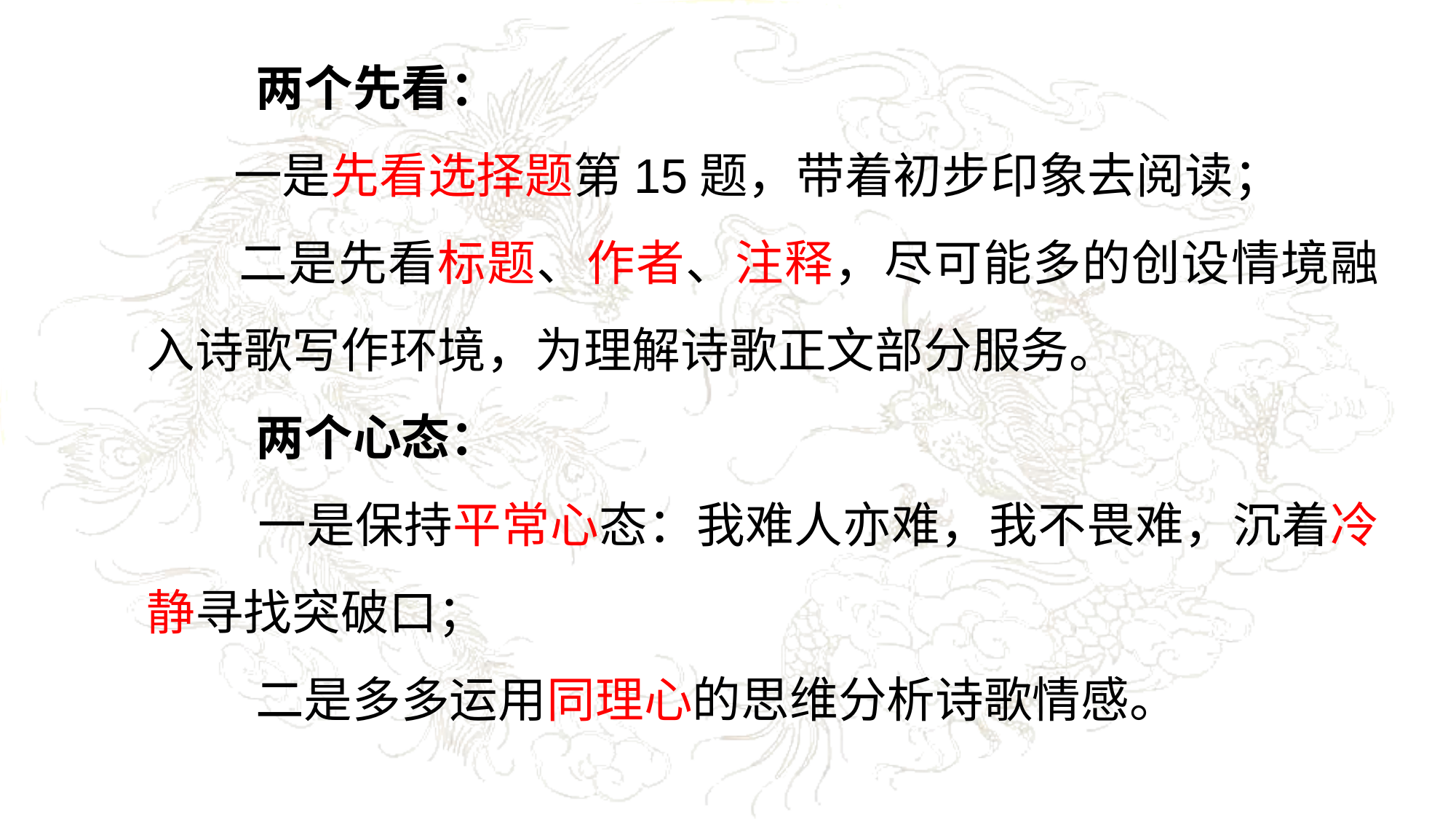

两个先看：
    一是先看选择题第15题，带着初步印象去阅读；
    二是先看标题、作者、注释，尽可能多的创设情境融入诗歌写作环境，为理解诗歌正文部分服务。
	两个心态：
      一是保持平常心态：我难人亦难，我不畏难，沉着冷静寻找突破口；
      二是多多运用同理心的思维分析诗歌情感。